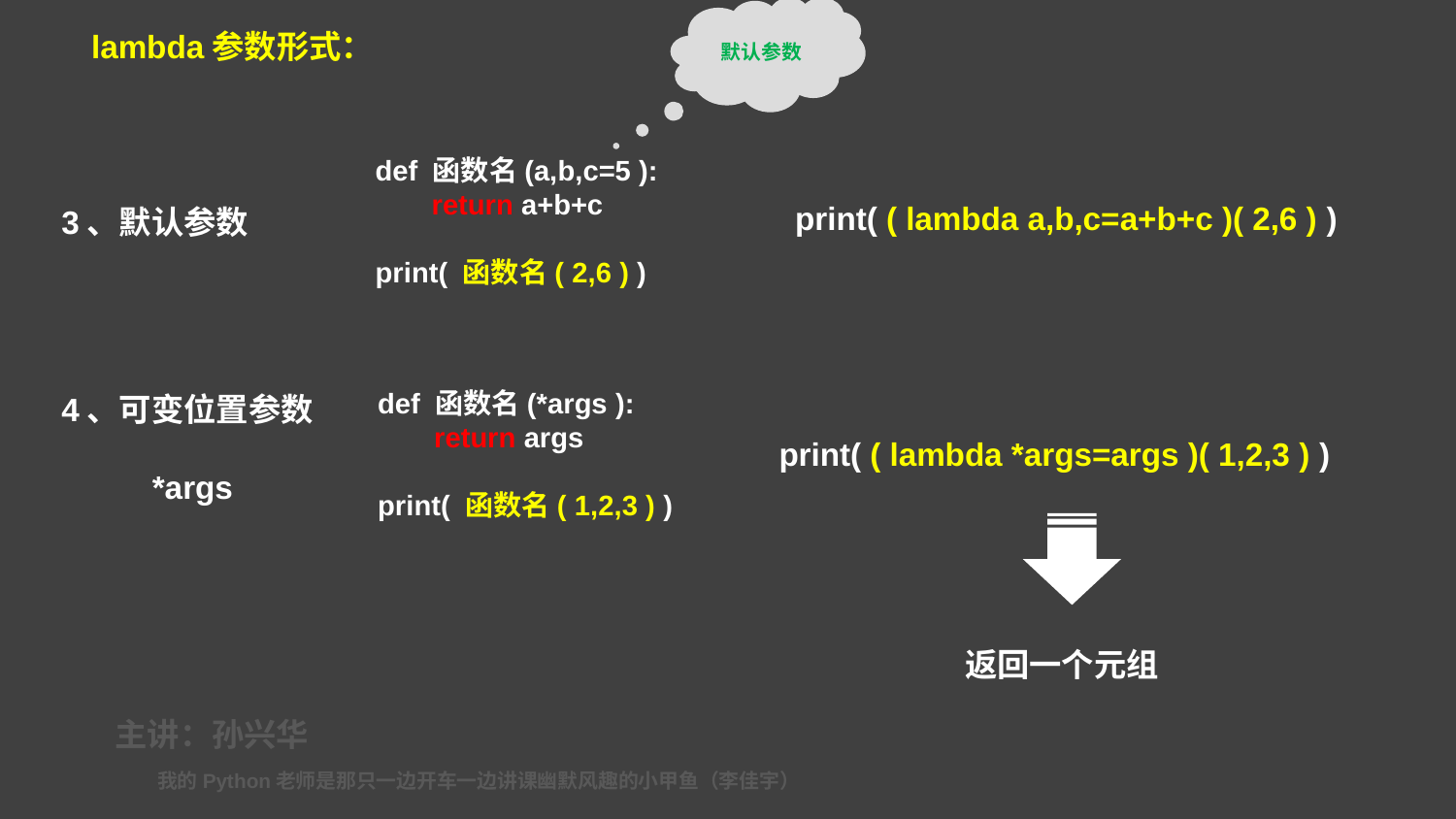

默认参数
lambda参数形式：
def 函数名(a,b,c=5 ):
       return a+b+c

print( 函数名( 2,6 ) )
print( ( lambda a,b,c=a+b+c )( 2,6 ) )
3、默认参数
def 函数名(*args ):
       return args

print( 函数名( 1,2,3 ) )
4、可变位置参数

*args
print( ( lambda *args=args )( 1,2,3 ) )

返回一个元组